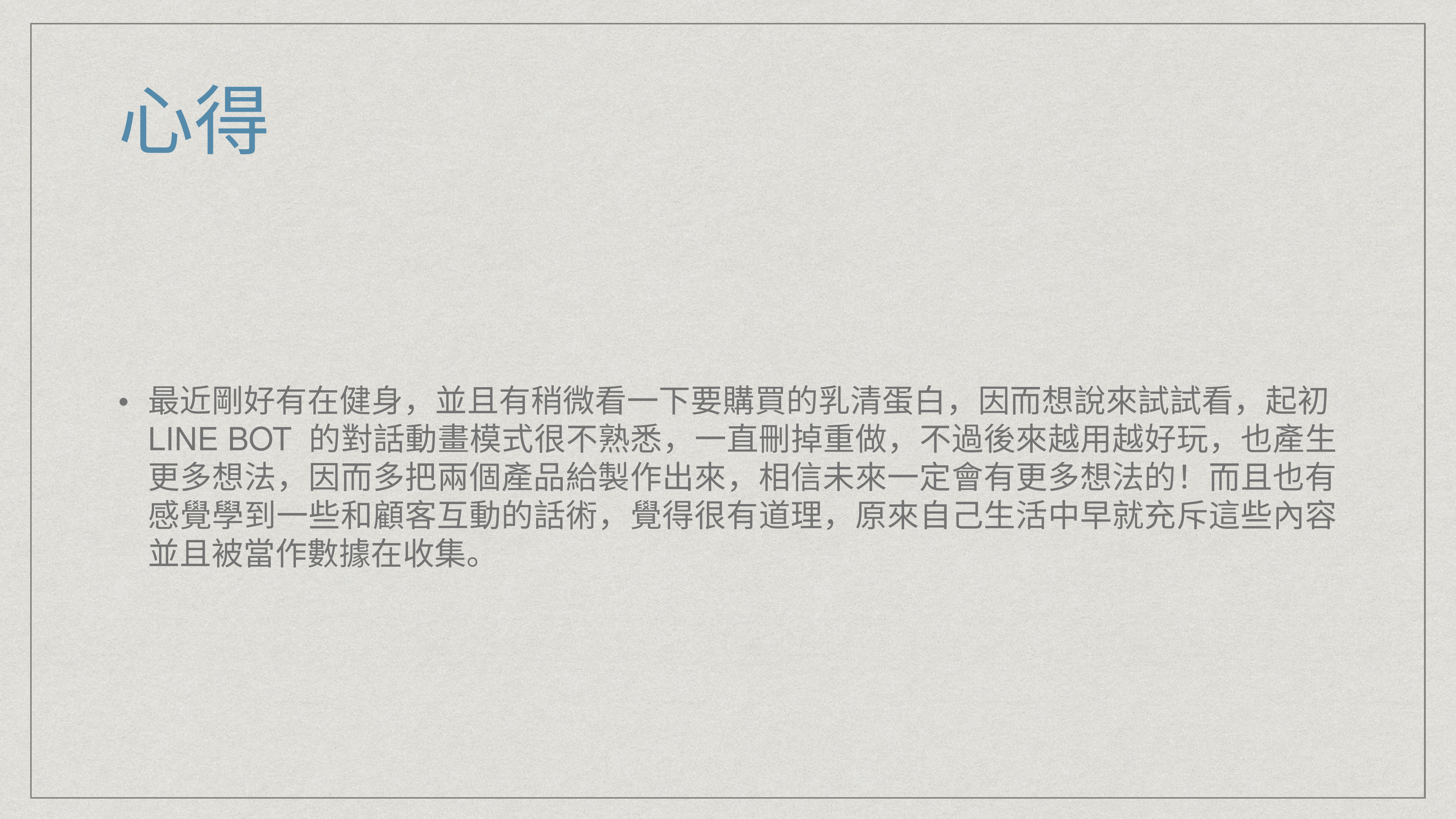

# 心得
最近剛好有在健身，並且有稍微看一下要購買的乳清蛋白，因而想說來試試看，起初LINE BOT 的對話動畫模式很不熟悉，一直刪掉重做，不過後來越用越好玩，也產生更多想法，因而多把兩個產品給製作出來，相信未來一定會有更多想法的！而且也有感覺學到一些和顧客互動的話術，覺得很有道理，原來自己生活中早就充斥這些內容並且被當作數據在收集。